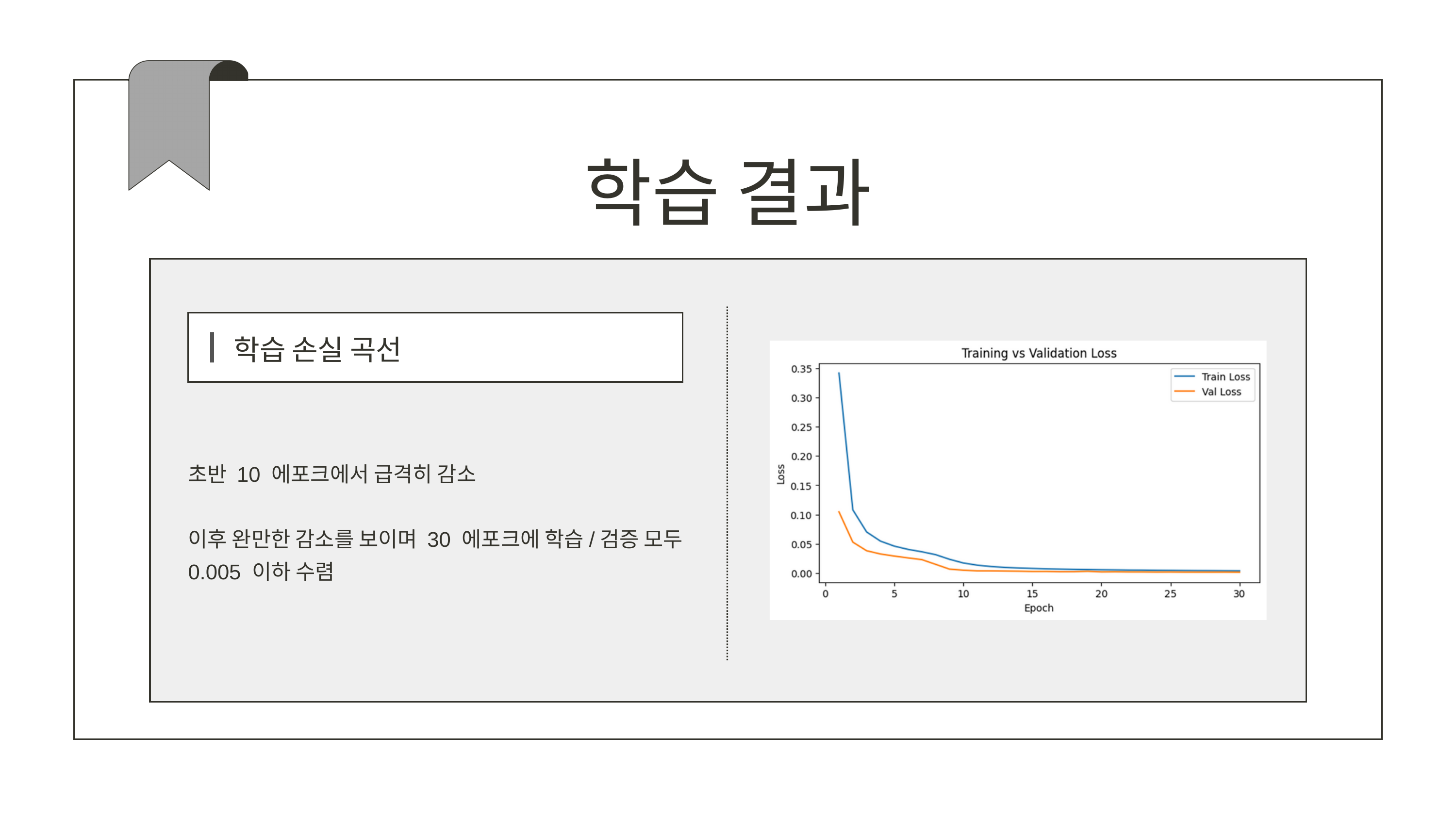

학습 결과

학습 손실 곡선

초반 10 에포크에서 급격히 감소

이후 완만한 감소를 보이며 30 에포크에 학습/검증 모두 0.005 이하 수렴